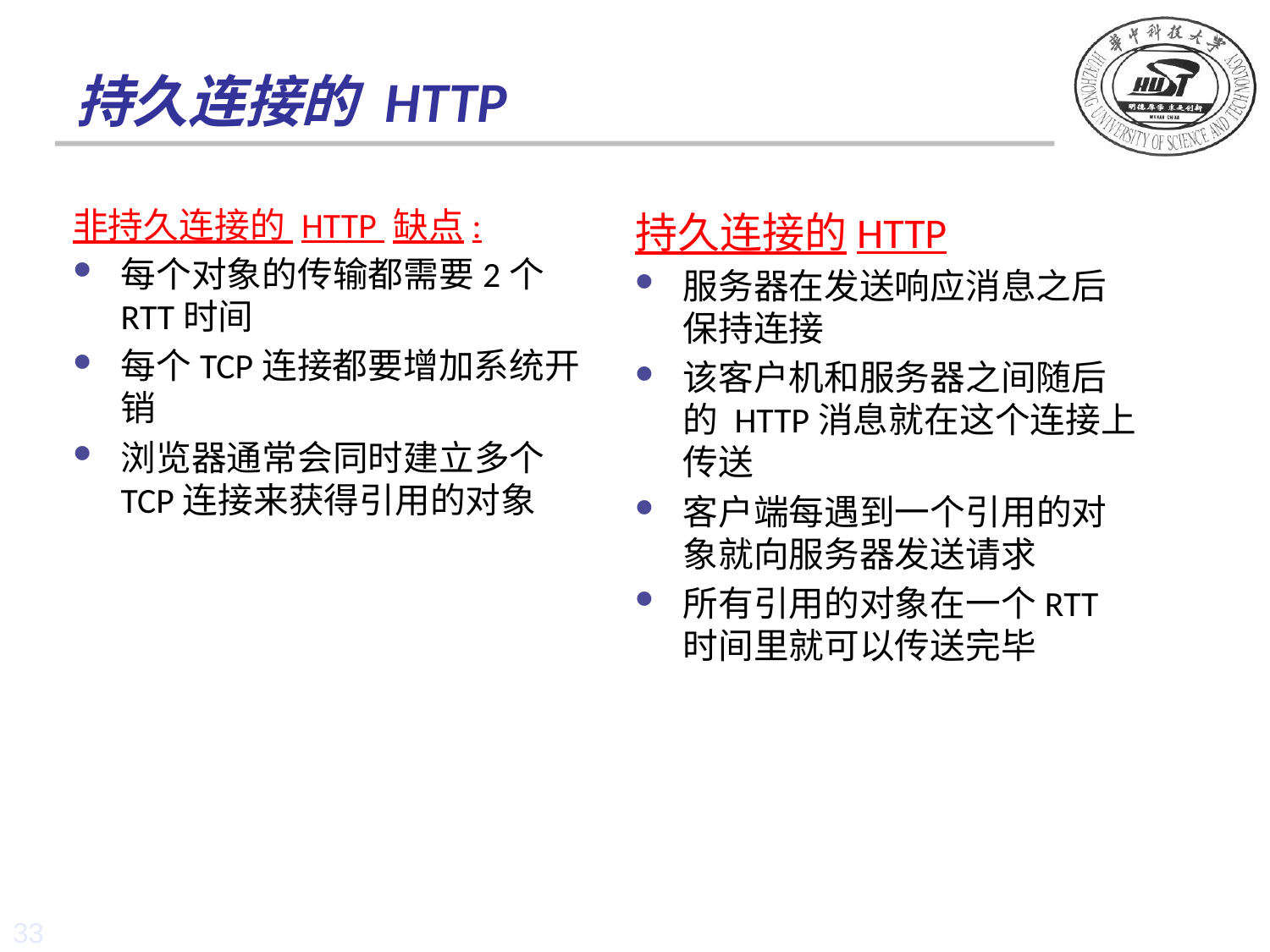

# 持久连接的 HTTP
非持久连接的 HTTP 缺点:
每个对象的传输都需要2个 RTT时间
每个TCP连接都要增加系统开销
浏览器通常会同时建立多个TCP连接来获得引用的对象
持久连接的HTTP
服务器在发送响应消息之后保持连接
该客户机和服务器之间随后的 HTTP消息就在这个连接上传送
客户端每遇到一个引用的对象就向服务器发送请求
所有引用的对象在一个RTT时间里就可以传送完毕
33